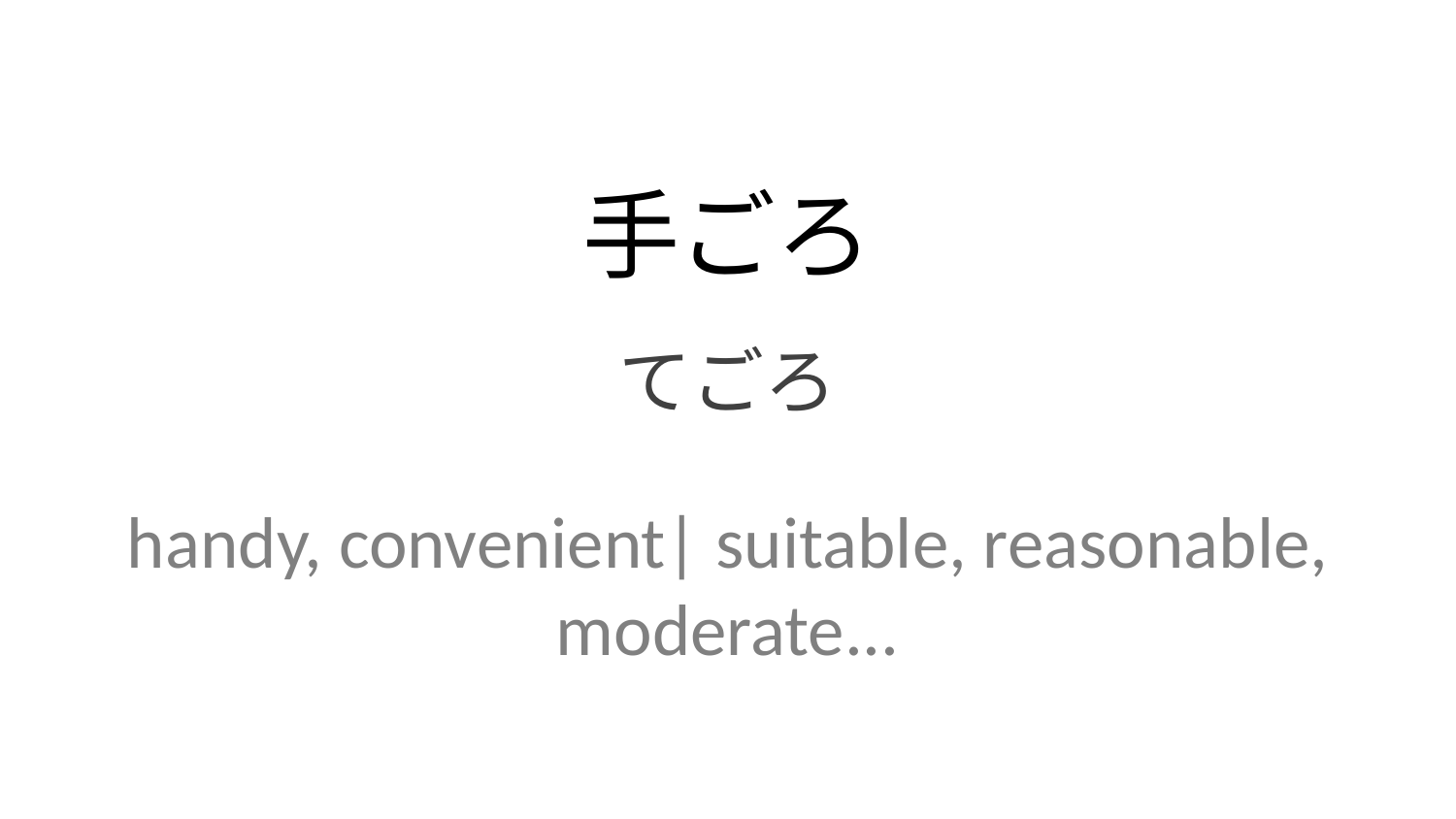

手ごろ

てごろ
handy, convenient| suitable, reasonable, moderate...